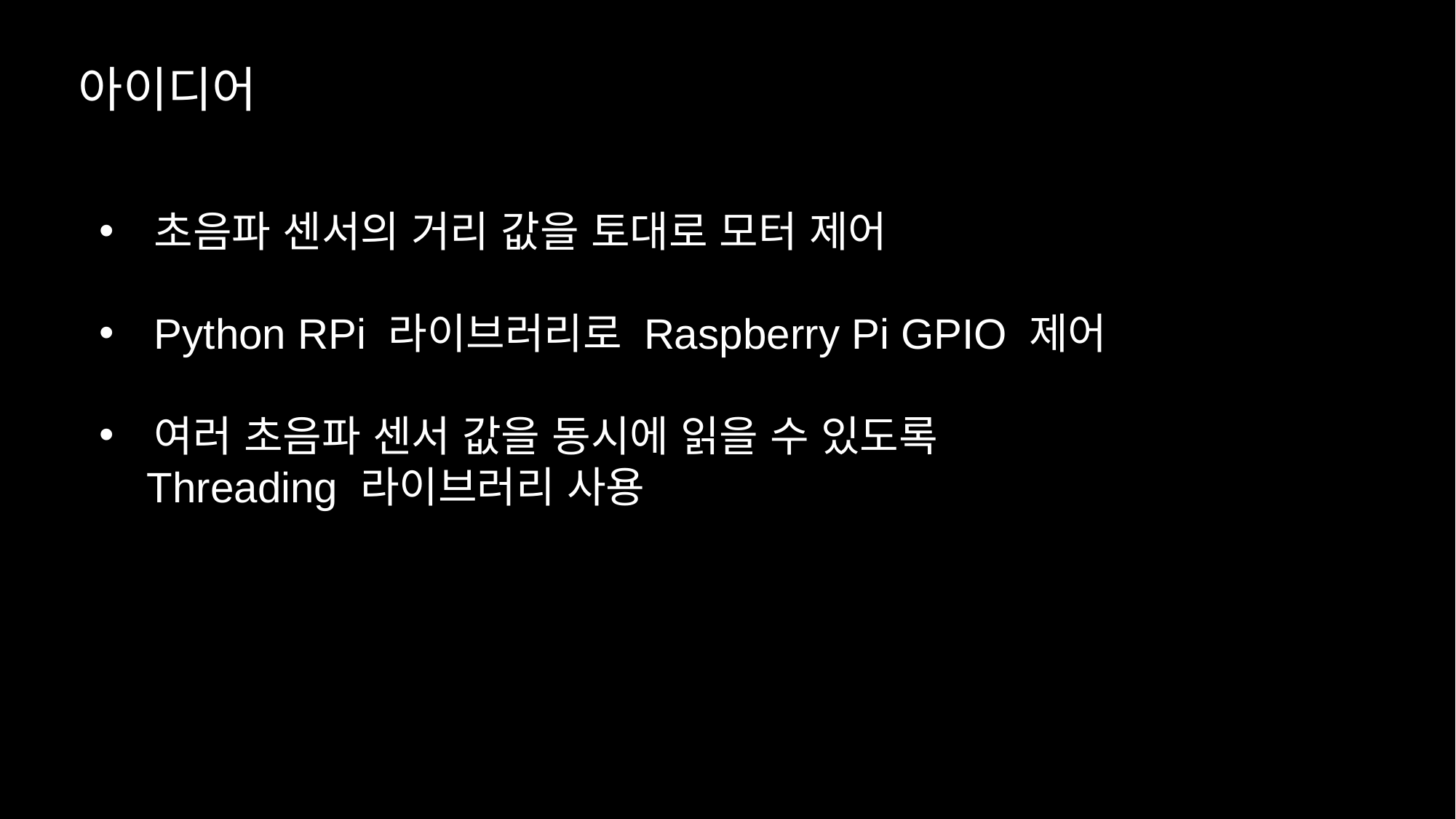

아이디어
초음파 센서의 거리 값을 토대로 모터 제어

Python RPi 라이브러리로 Raspberry Pi GPIO 제어

여러 초음파 센서 값을 동시에 읽을 수 있도록
    Threading 라이브러리 사용